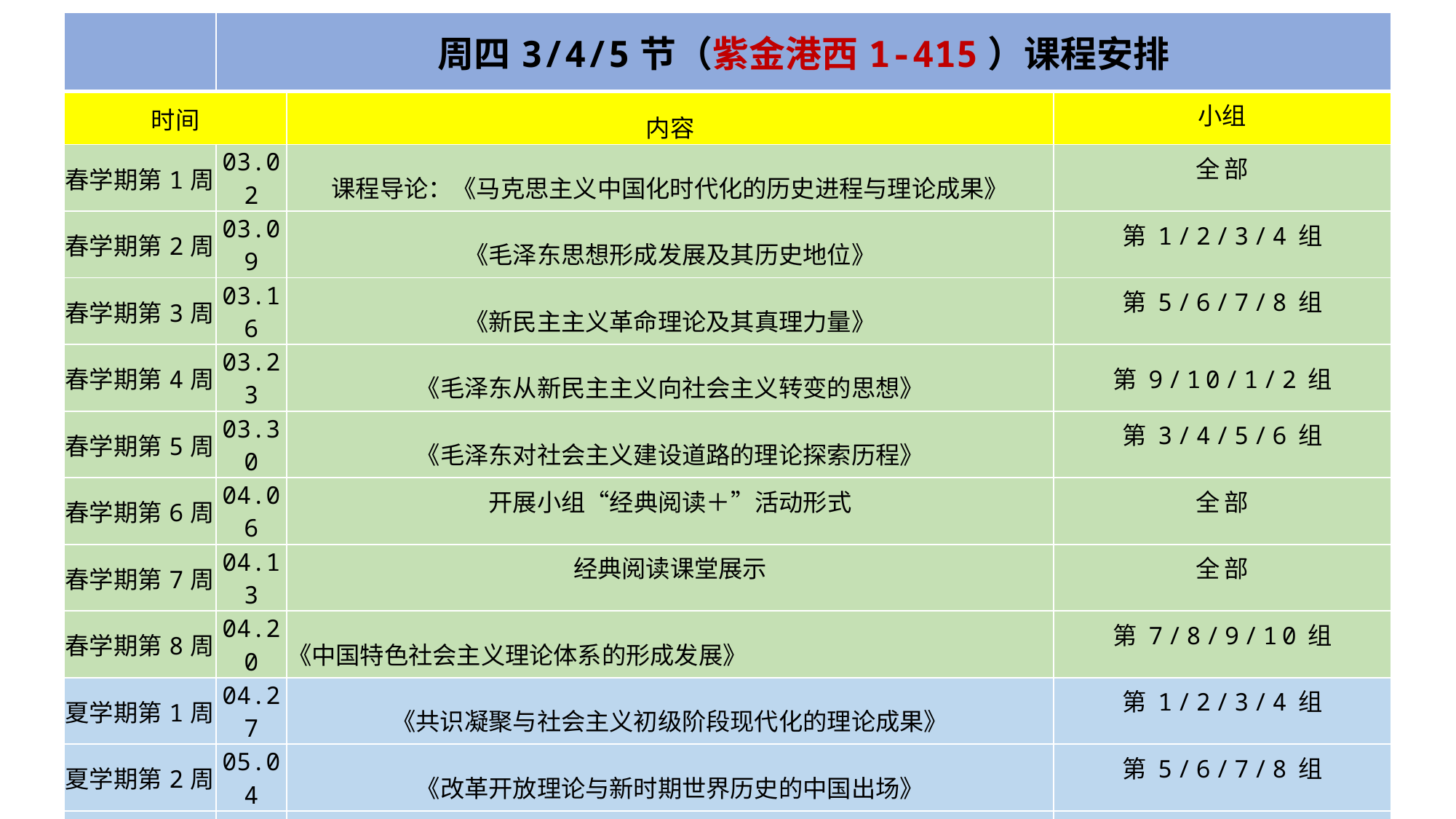

|  | 周四3/4/5节（紫金港西1-415）课程安排 |  |  |
| --- | --- | --- | --- |
| 时间 |  | 内容 | 小组 |
| 春学期第1周 | 03.02 | 课程导论：《马克思主义中国化时代化的历史进程与理论成果》 | 全部 |
| 春学期第2周 | 03.09 | 《毛泽东思想形成发展及其历史地位》 | 第1/2/3/4组 |
| 春学期第3周 | 03.16 | 《新民主主义革命理论及其真理力量》 | 第5/6/7/8组 |
| 春学期第4周 | 03.23 | 《毛泽东从新民主主义向社会主义转变的思想》 | 第9/10/1/2组 |
| 春学期第5周 | 03.30 | 《毛泽东对社会主义建设道路的理论探索历程》 | 第3/4/5/6组 |
| 春学期第6周 | 04.06 | 开展小组“经典阅读＋”活动形式 | 全部 |
| 春学期第7周 | 04.13 | 经典阅读课堂展示 | 全部 |
| 春学期第8周 | 04.20 | 《中国特色社会主义理论体系的形成发展》 | 第7/8/9/10组 |
| 夏学期第1周 | 04.27 | 《共识凝聚与社会主义初级阶段现代化的理论成果》 | 第1/2/3/4组 |
| 夏学期第2周 | 05.04 | 《改革开放理论与新时期世界历史的中国出场》 | 第5/6/7/8组 |
| 夏学期第3周 | 05.11 | 《世界社会主义格局突变与社会主义中国走向21世纪的时代课题》 | 第9/10/1/2组 |
| 夏学期第4周 | 05.18 | 《“三个代表”重要思想的政党立场与理论阐发》 | 第3/4/5/6组 |
| 夏学期第5周 | 05.25 | 开展小组“理论研学＋”活动形式 | 全部 |
| 夏学期第6周 | 06.01 | 理论研学课堂展示 | 全部 |
| 夏学期第7周 | 06.08 | 《“科学发展观”的时代发展与理论切中》 | 第7/8/9/10组 |
| 夏学期第8周 | 06.15 | 课程总结：《不断谱写马克思主义中国化时代化新篇章》 | 全部 |